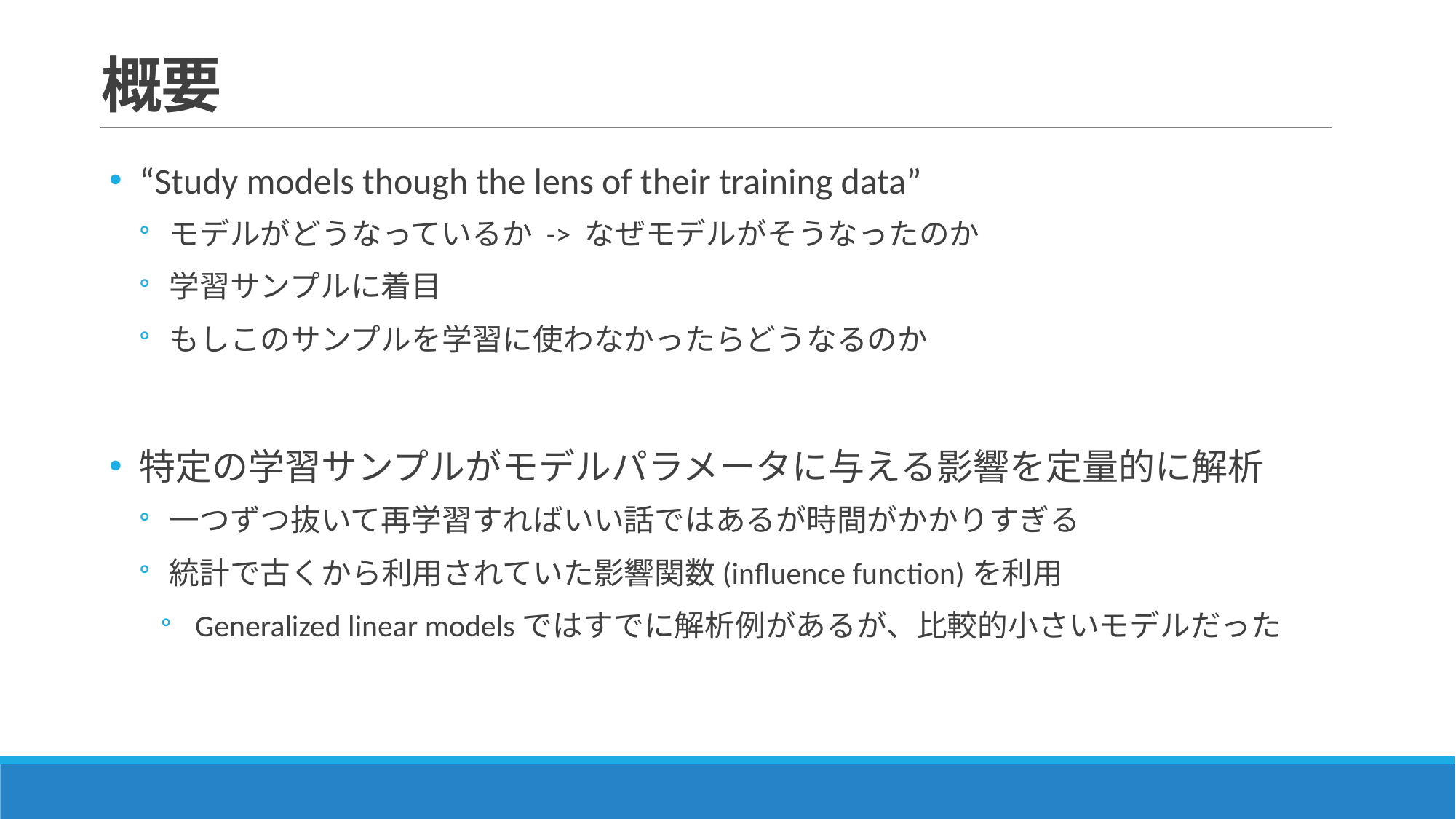

# 概要
“Study models though the lens of their training data”
モデルがどうなっているか -> なぜモデルがそうなったのか
学習サンプルに着目
もしこのサンプルを学習に使わなかったらどうなるのか

特定の学習サンプルがモデルパラメータに与える影響を定量的に解析
一つずつ抜いて再学習すればいい話ではあるが時間がかかりすぎる
統計で古くから利用されていた影響関数(influence function)を利用
Generalized linear modelsではすでに解析例があるが、比較的小さいモデルだった